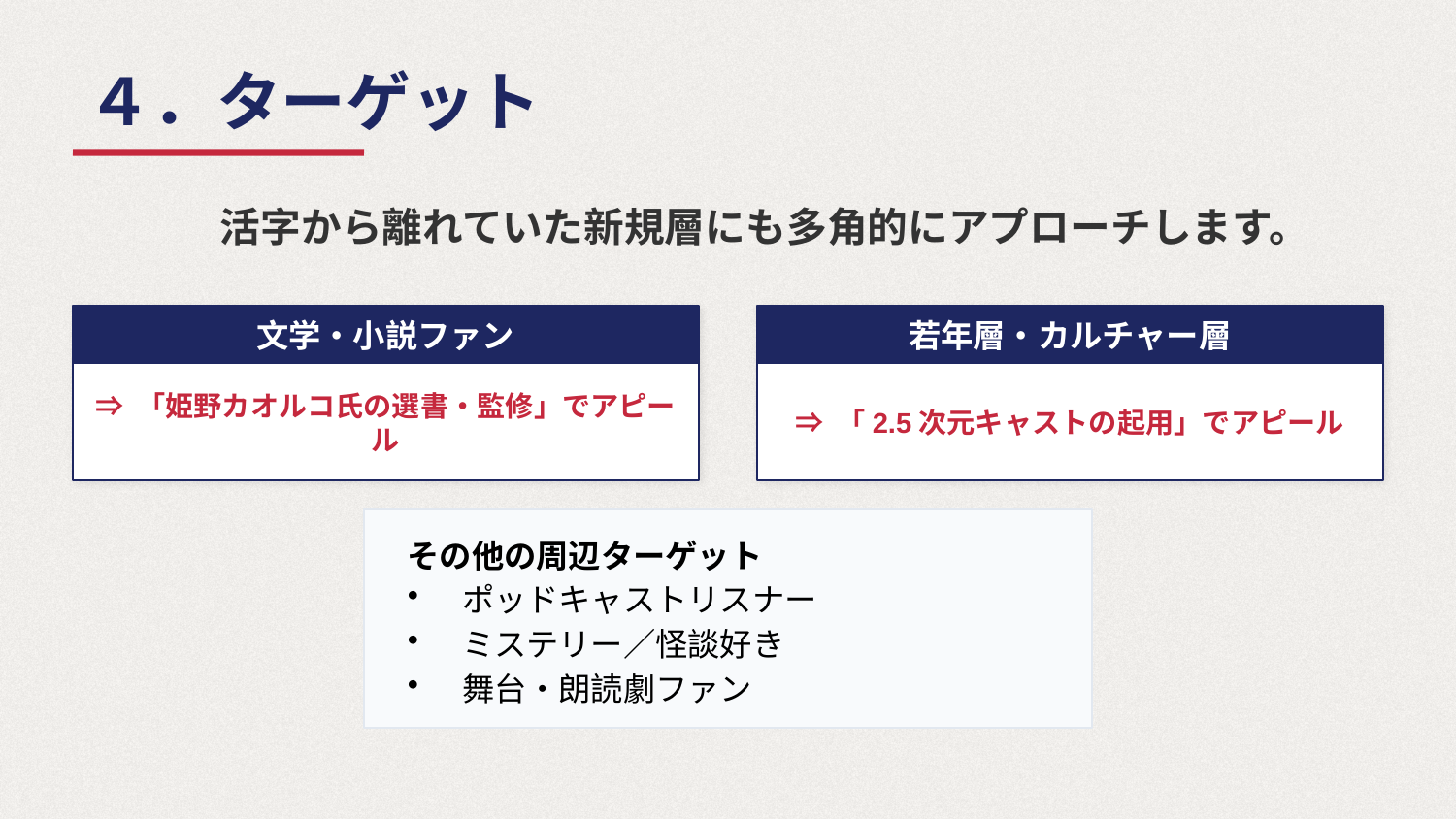

４．ターゲット

活字から離れていた新規層にも多角的にアプローチします。

文学・小説ファン

若年層・カルチャー層
⇒ 「姫野カオルコ氏の選書・監修」でアピール
⇒ 「2.5次元キャストの起用」でアピール

その他の周辺ターゲット
ポッドキャストリスナー
ミステリー／怪談好き
舞台・朗読劇ファン